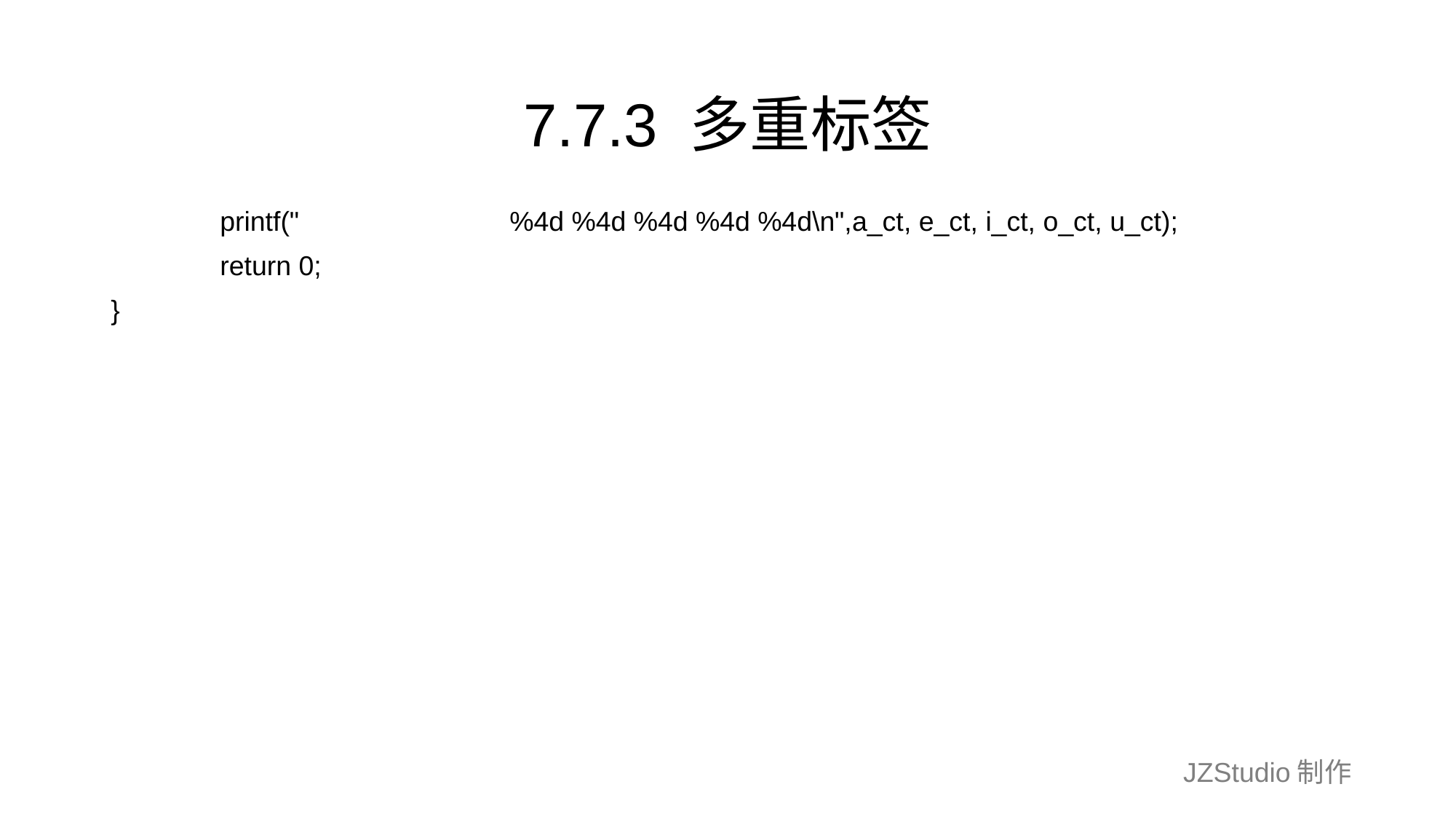

# 7.7.3 多重标签
	printf("　　　　　　　 %4d %4d %4d %4d %4d\n",a_ct, e_ct, i_ct, o_ct, u_ct);
	return 0;
}